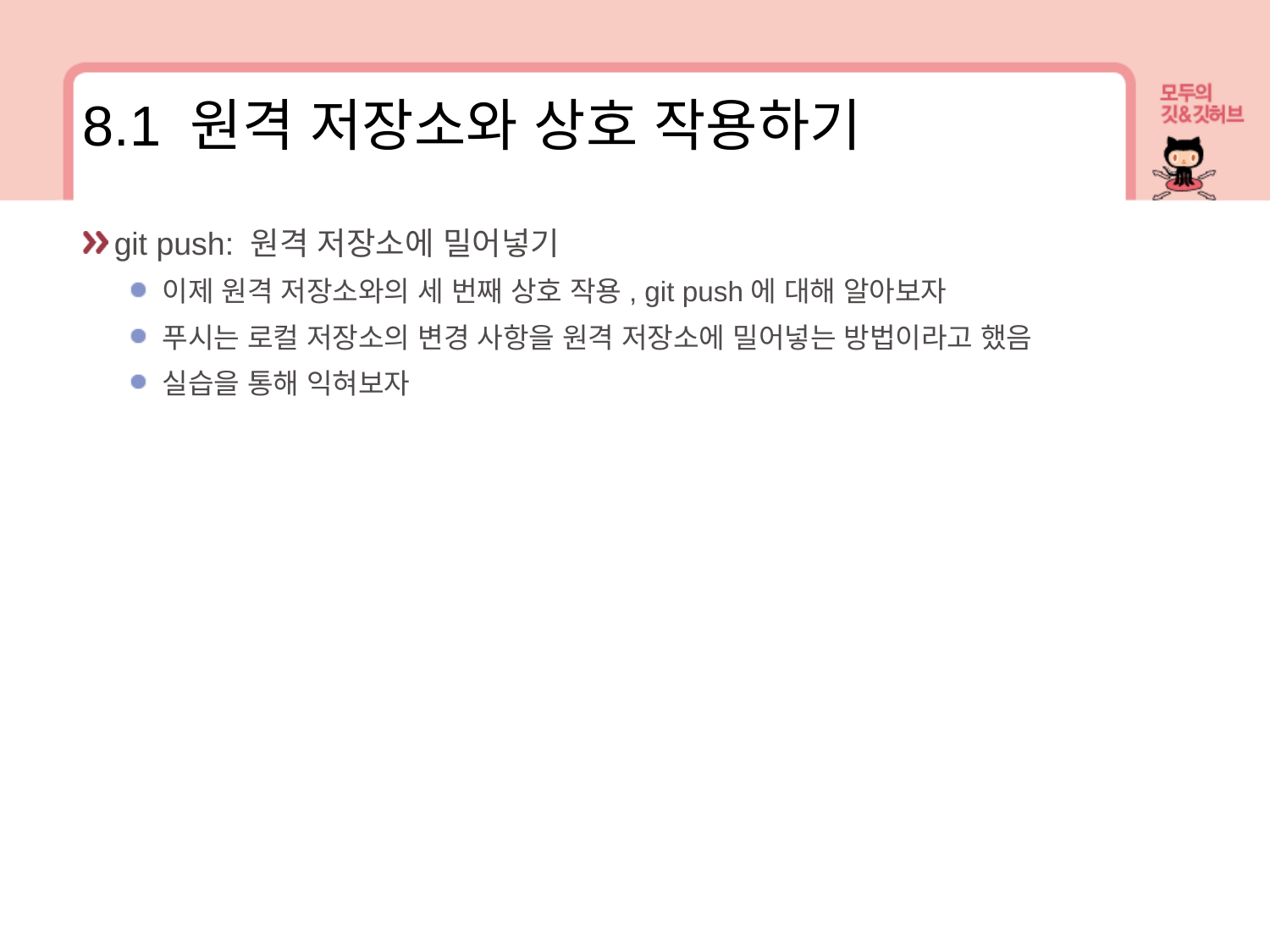

8.1 원격 저장소와 상호 작용하기
git push: 원격 저장소에 밀어넣기
이제 원격 저장소와의 세 번째 상호 작용, git push에 대해 알아보자
푸시는 로컬 저장소의 변경 사항을 원격 저장소에 밀어넣는 방법이라고 했음
실습을 통해 익혀보자